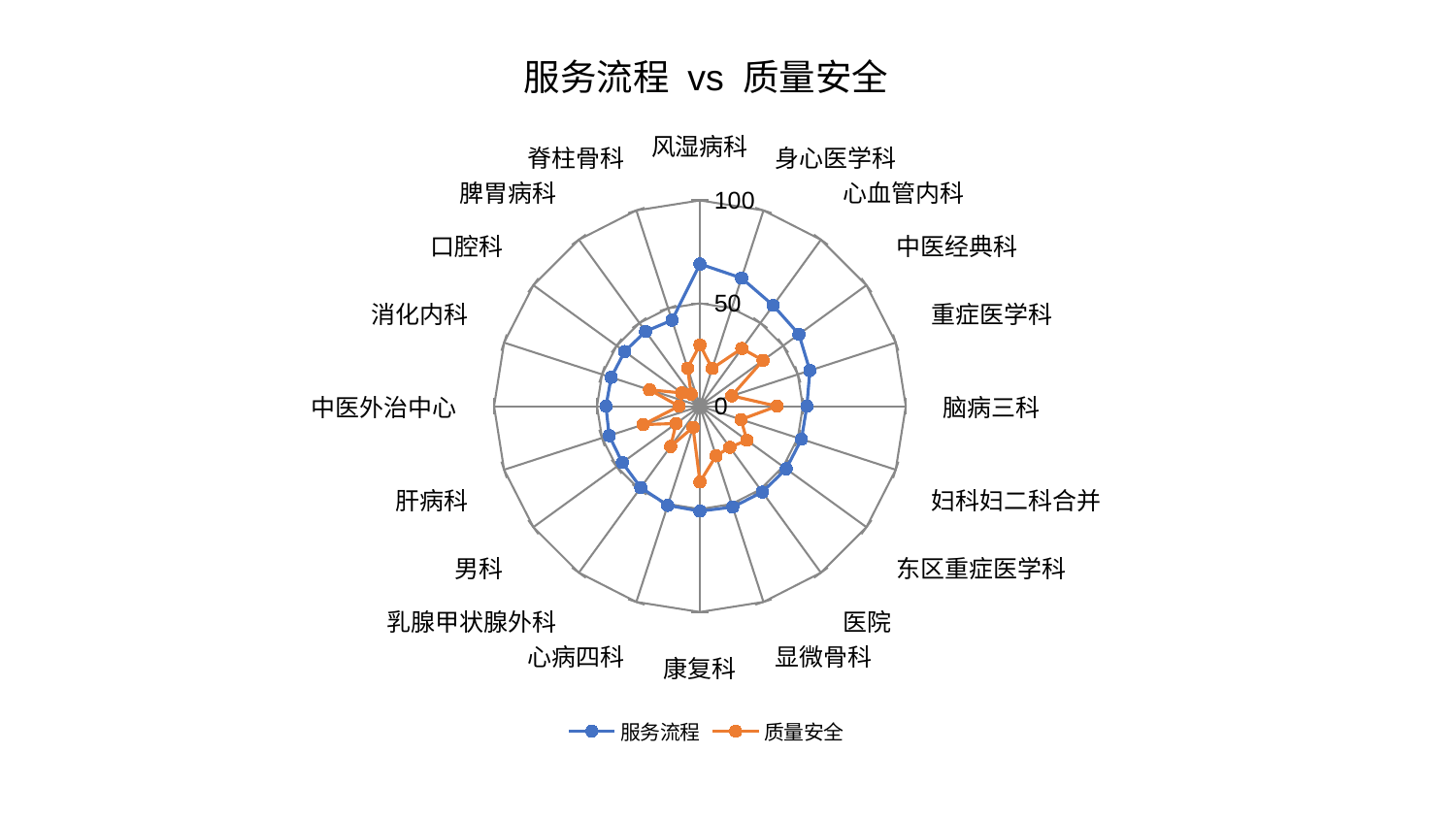

### Chart: 服务流程 vs 质量安全

| Category | 服务流程 | 质量安全 |
|---|---|---|
| 风湿病科 | 69.07218598462589 | 29.789536157828707 |
| 身心医学科 | 65.47152460522824 | 19.272536356756454 |
| 心血管内科 | 60.542398441693756 | 34.65952066262175 |
| 中医经典科 | 59.44244039404909 | 37.92097283912402 |
| 重症医学科 | 56.14494750604931 | 16.25526475351304 |
| 脑病三科 | 51.9510504681632 | 37.42449878852951 |
| 妇科妇二科合并 | 51.8983793643923 | 20.99997661550514 |
| 东区重症医学科 | 51.804698501984575 | 28.221219800068873 |
| 医院 | 51.59040550398939 | 24.721031987230806 |
| 显微骨科 | 51.54071386198892 | 25.380036177685795 |
| 康复科 | 50.99692642311672 | 36.81031943929243 |
| 心病四科 | 50.68324047922445 | 10.82228974976132 |
| 乳腺甲状腺外科 | 48.893932859740346 | 24.2058808164288 |
| 男科 | 46.60703960219209 | 14.303988160200026 |
| 肝病科 | 46.359437831206435 | 28.9514080647749 |
| 中医外治中心 | 45.636681123846536 | 10.13364484485673 |
| 消化内科 | 45.31665605816261 | 25.754873960539932 |
| 口腔科 | 45.18747761430103 | 10.9165615133012 |
| 脾胃病科 | 44.92620465670724 | 7.246004471550745 |
| 脊柱骨科 | 43.95750409264634 | 19.463570705550104 |
58